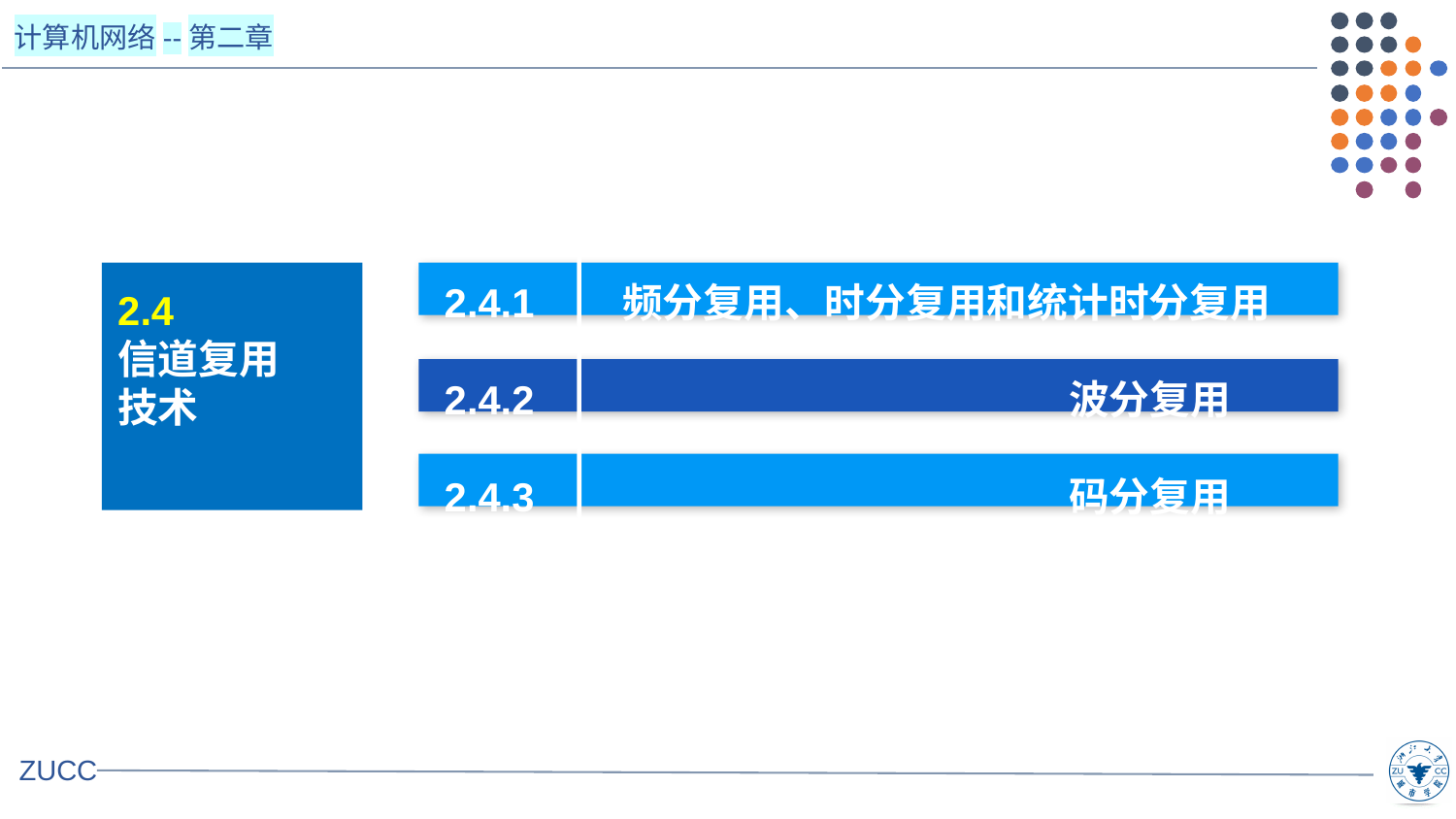

2.4.1       频分复用、时分复用和统计时分复用
2.4.2                                               波分复用
2.4.3                                               码分复用

2.4
信道复用
技术